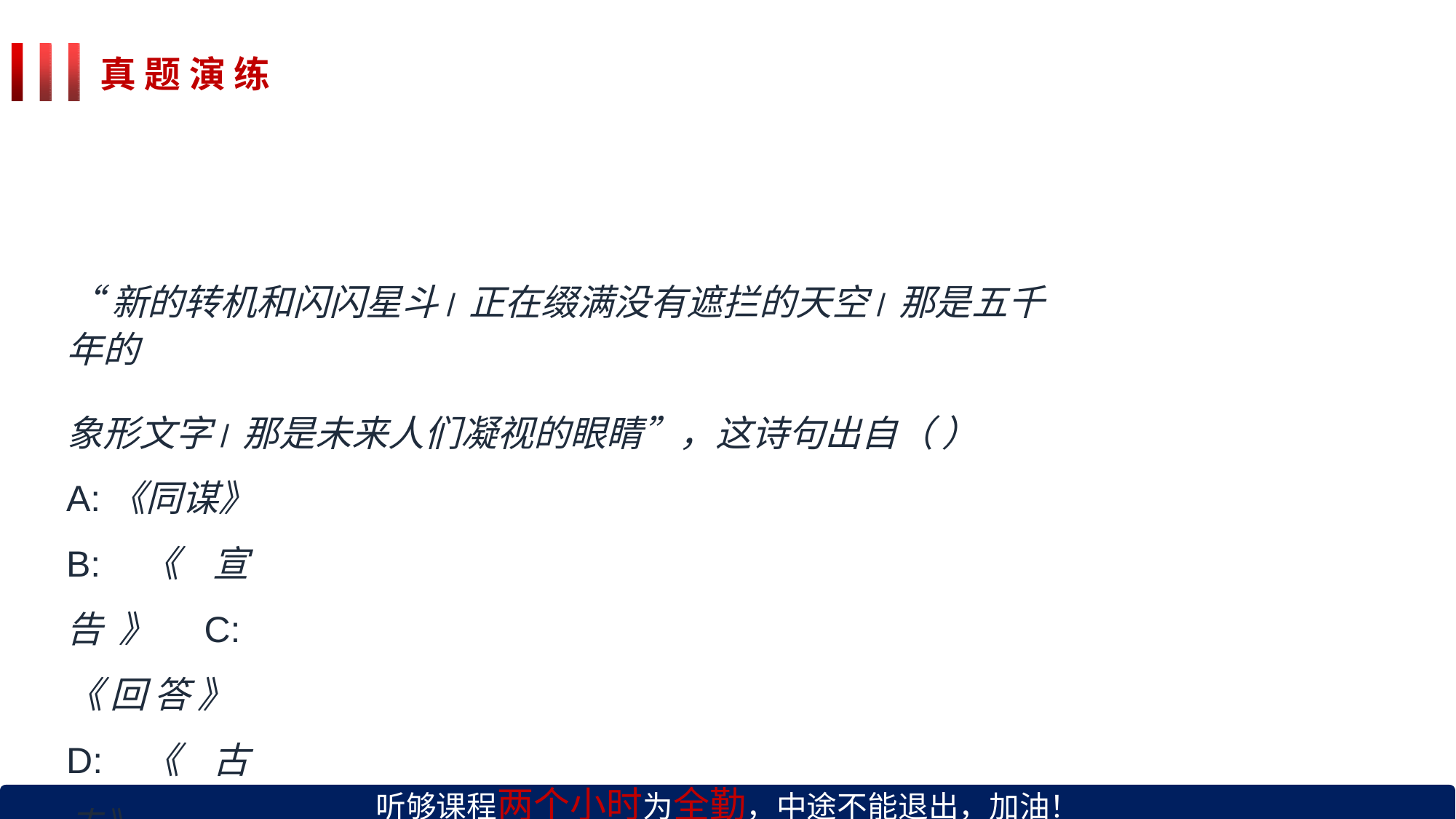

# 真 题 演 练
“新的转机和闪闪星斗/正在缀满没有遮拦的天空/那是五千年的
象形文字/那是未来人们凝视的眼睛”，这诗句出自（ ）
A:《同谋》
B:《宣告》 C:《回答》  D:《古寺》
57

听够课程两个小时为全勤，中途不能退出，加油！